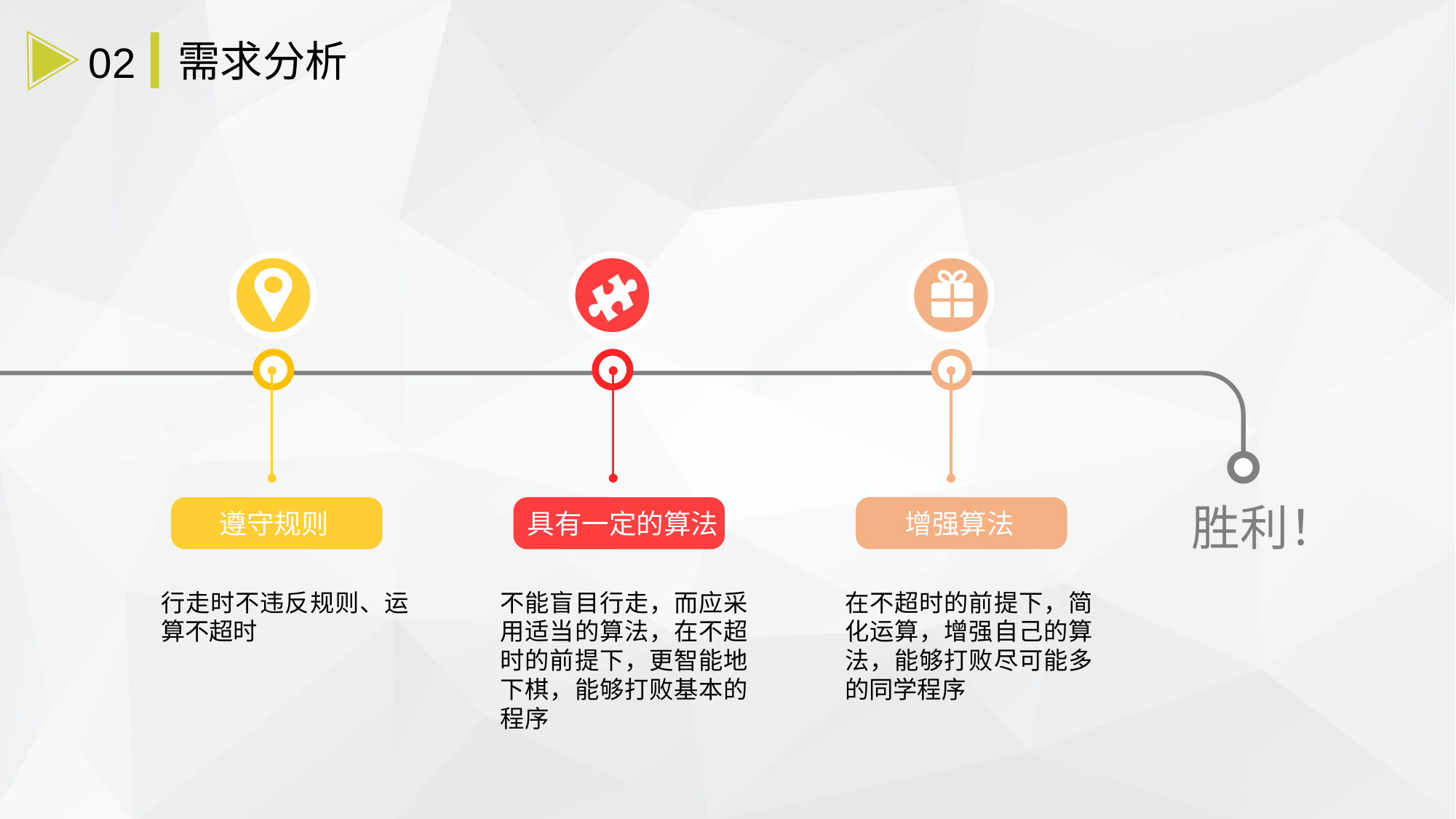

需求分析
02

胜利！

  遵守规则

具有一定的算法

   增强算法
行走时不违反规则、运算不超时
不能盲目行走，而应采用适当的算法，在不超时的前提下，更智能地下棋，能够打败基本的程序
在不超时的前提下，简化运算，增强自己的算法，能够打败尽可能多的同学程序